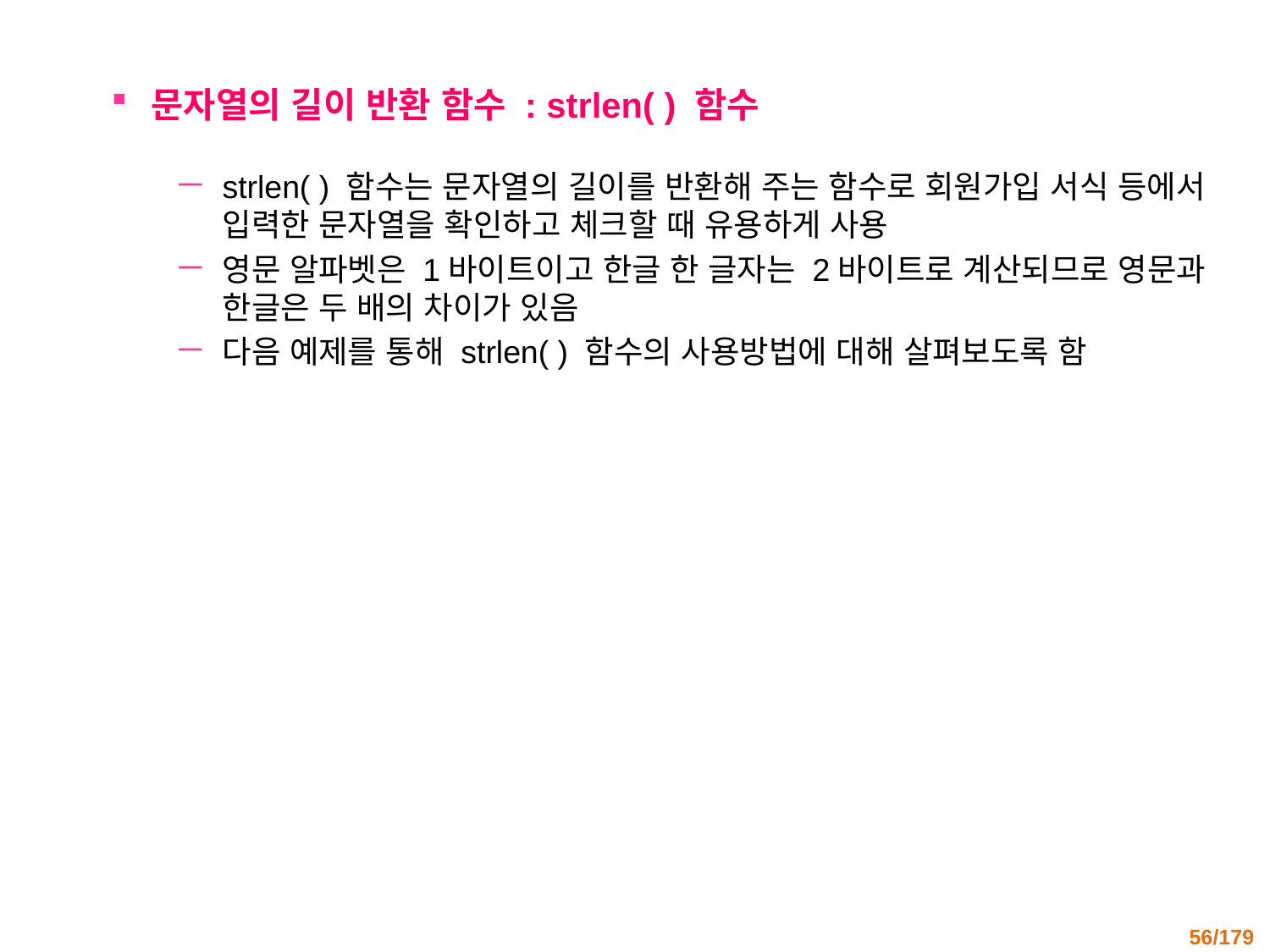

문자열의 길이 반환 함수 : strlen( ) 함수

strlen( ) 함수는 문자열의 길이를 반환해 주는 함수로 회원가입 서식 등에서 입력한 문자열을 확인하고 체크할 때 유용하게 사용
영문 알파벳은 1바이트이고 한글 한 글자는 2바이트로 계산되므로 영문과 한글은 두 배의 차이가 있음
다음 예제를 통해 strlen( ) 함수의 사용방법에 대해 살펴보도록 함